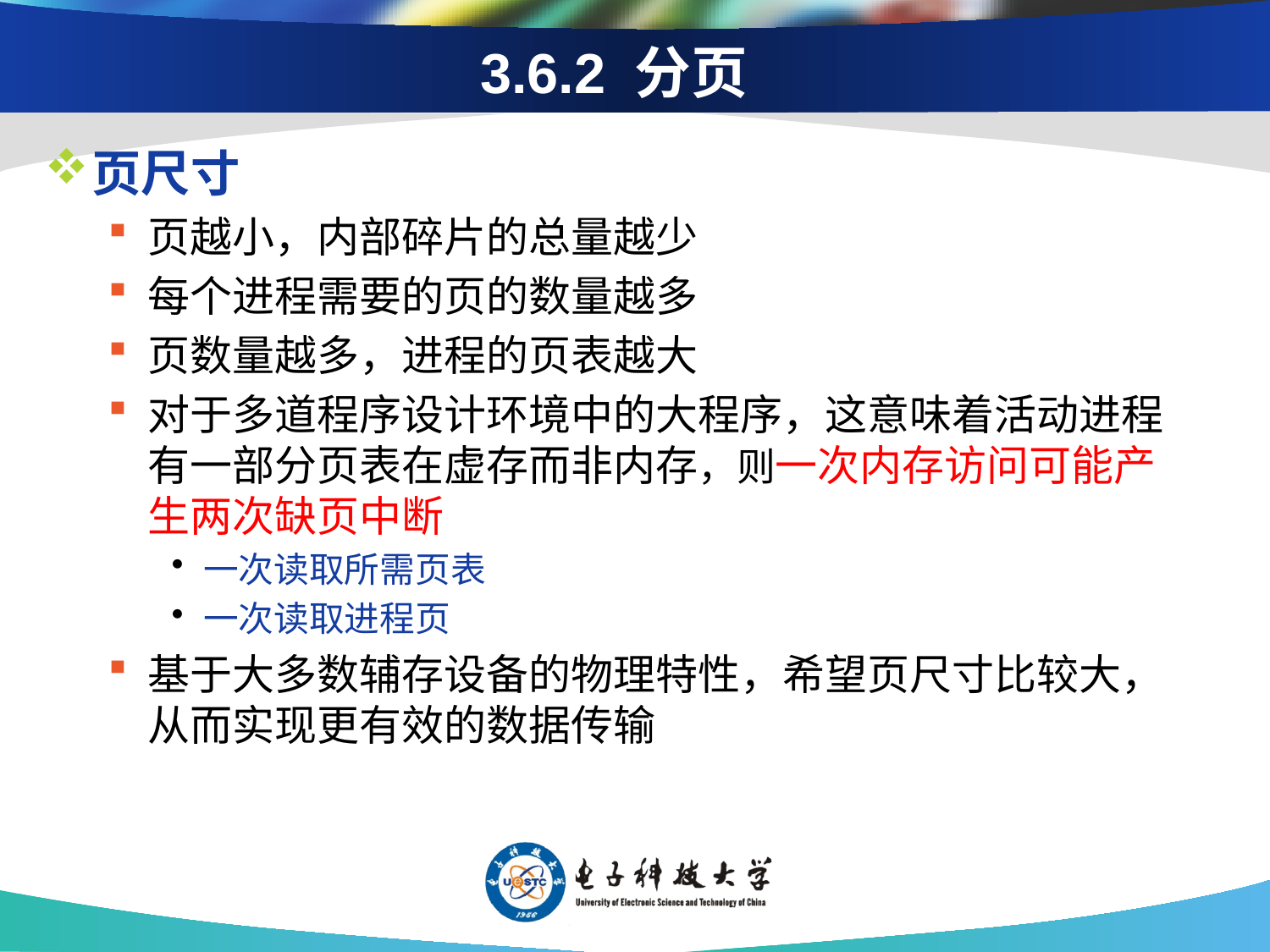

# 3.6.2 分页
页尺寸
页越小，内部碎片的总量越少
每个进程需要的页的数量越多
页数量越多，进程的页表越大
对于多道程序设计环境中的大程序，这意味着活动进程有一部分页表在虚存而非内存，则一次内存访问可能产生两次缺页中断
一次读取所需页表
一次读取进程页
基于大多数辅存设备的物理特性，希望页尺寸比较大，从而实现更有效的数据传输